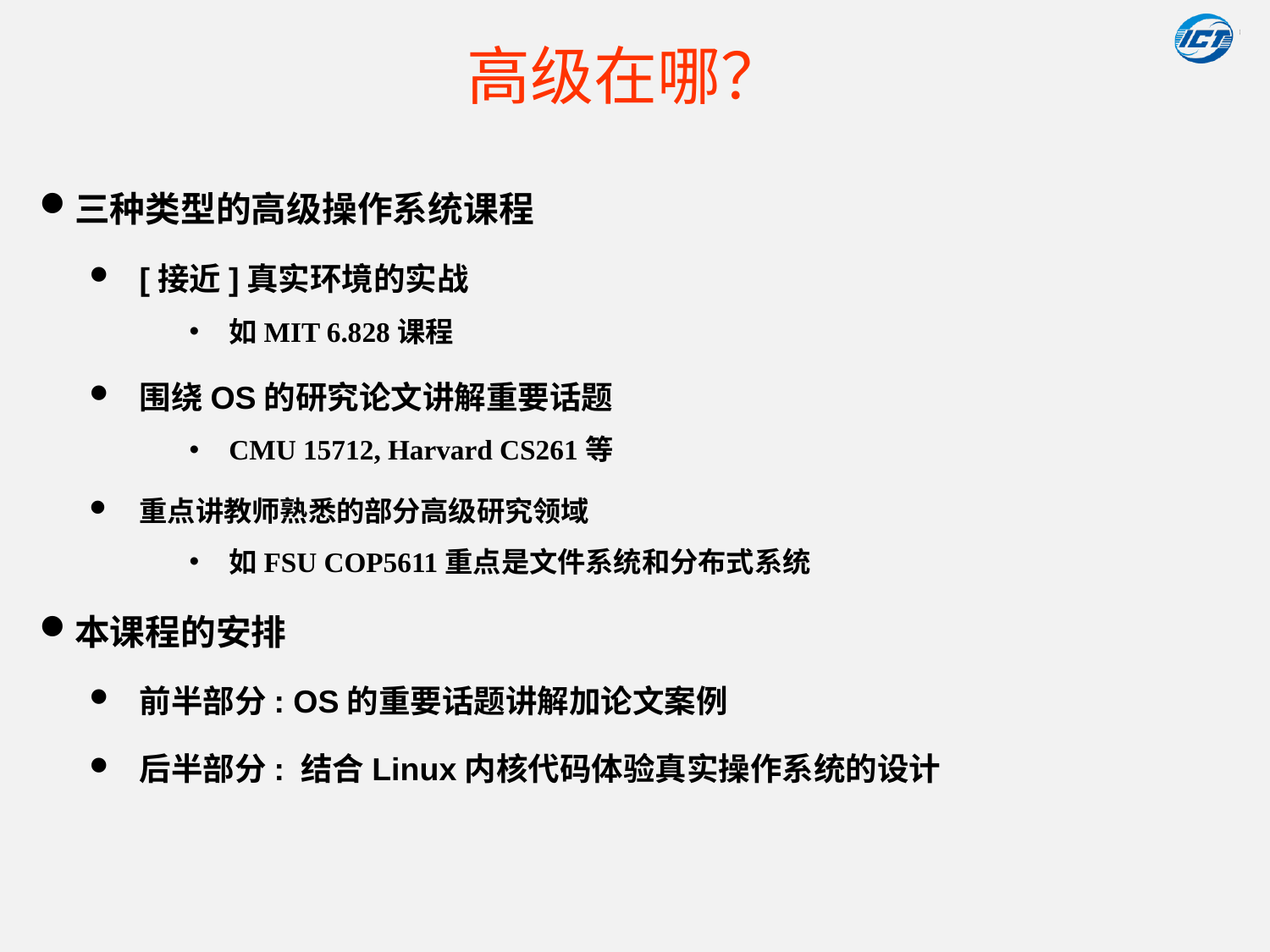

# 高级在哪？
三种类型的高级操作系统课程
[接近]真实环境的实战
如MIT 6.828课程
围绕OS的研究论文讲解重要话题
CMU 15712, Harvard CS261等
重点讲教师熟悉的部分高级研究领域
如FSU COP5611重点是文件系统和分布式系统
本课程的安排
前半部分: OS的重要话题讲解加论文案例
后半部分: 结合Linux内核代码体验真实操作系统的设计